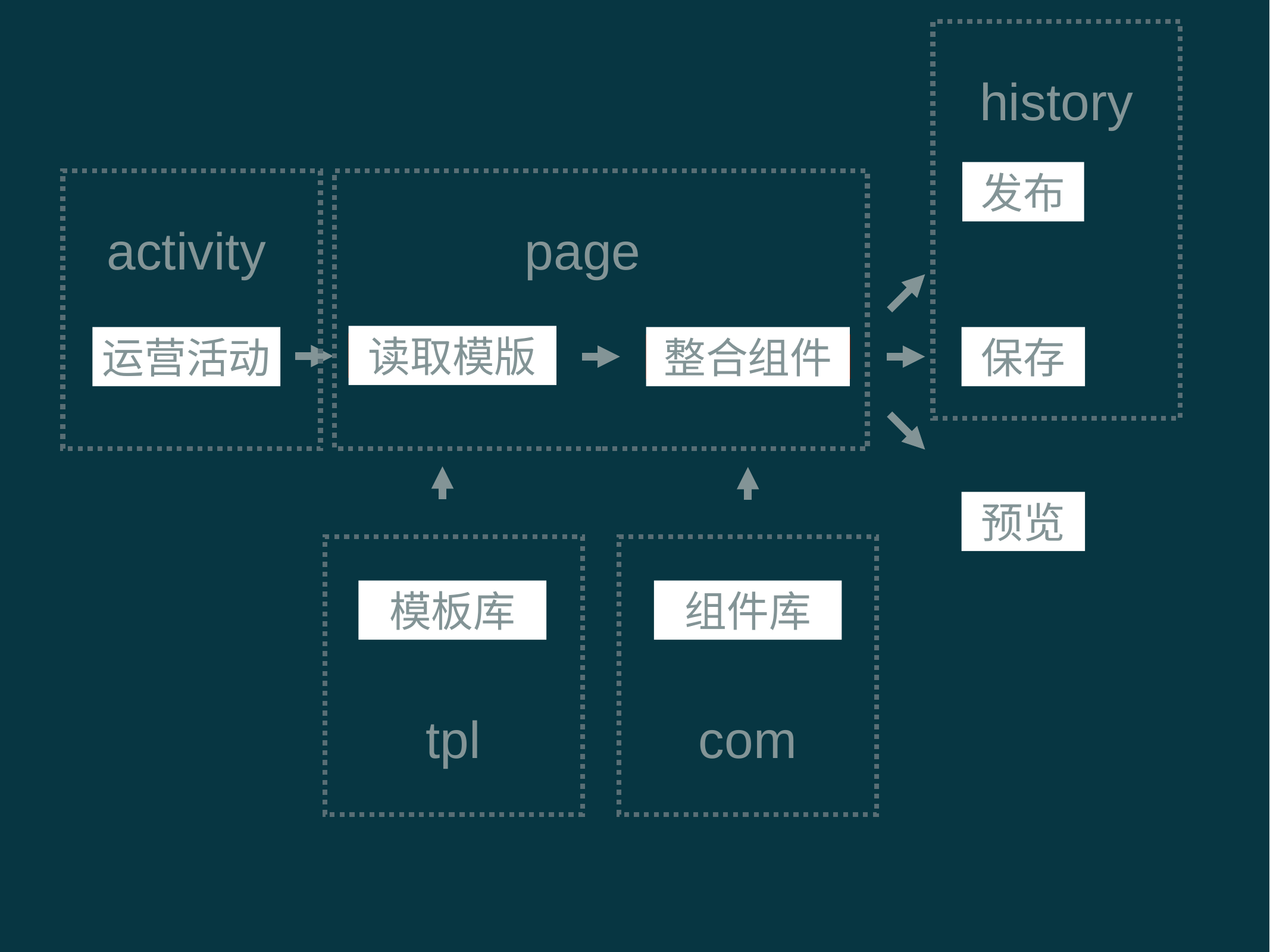

history
发布

activity
page

读取模版
整合组件
保存
运营活动

预览

模板库
组件库
tpl
com